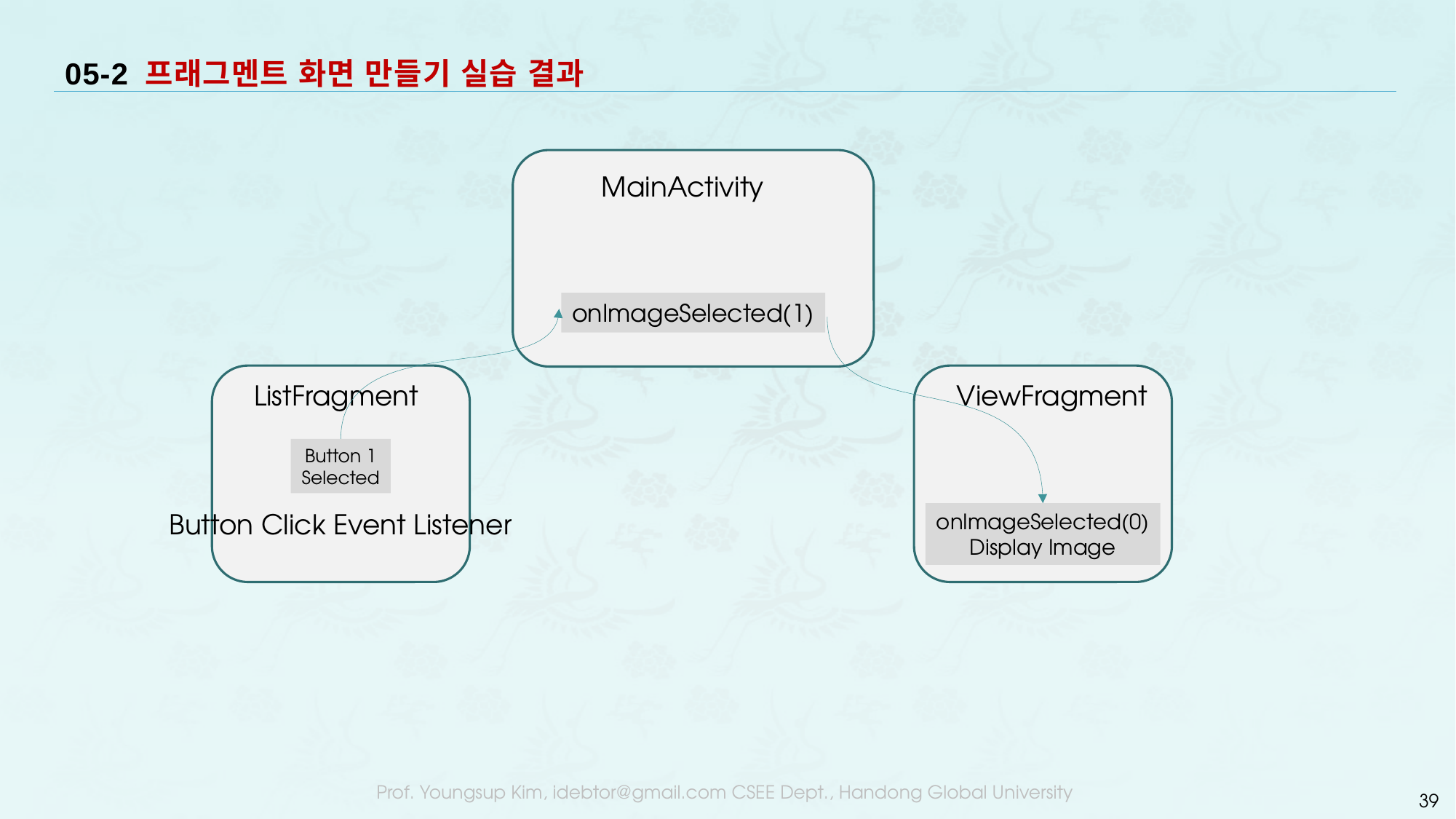

# 05-2 프래그멘트 화면 만들기 실습 결과

MainActivity

onImageSelected(1)

ListFragment
ViewFragment
Button 1
Selected
Button Click Event Listener
onImageSelected(0)
Display Image
39